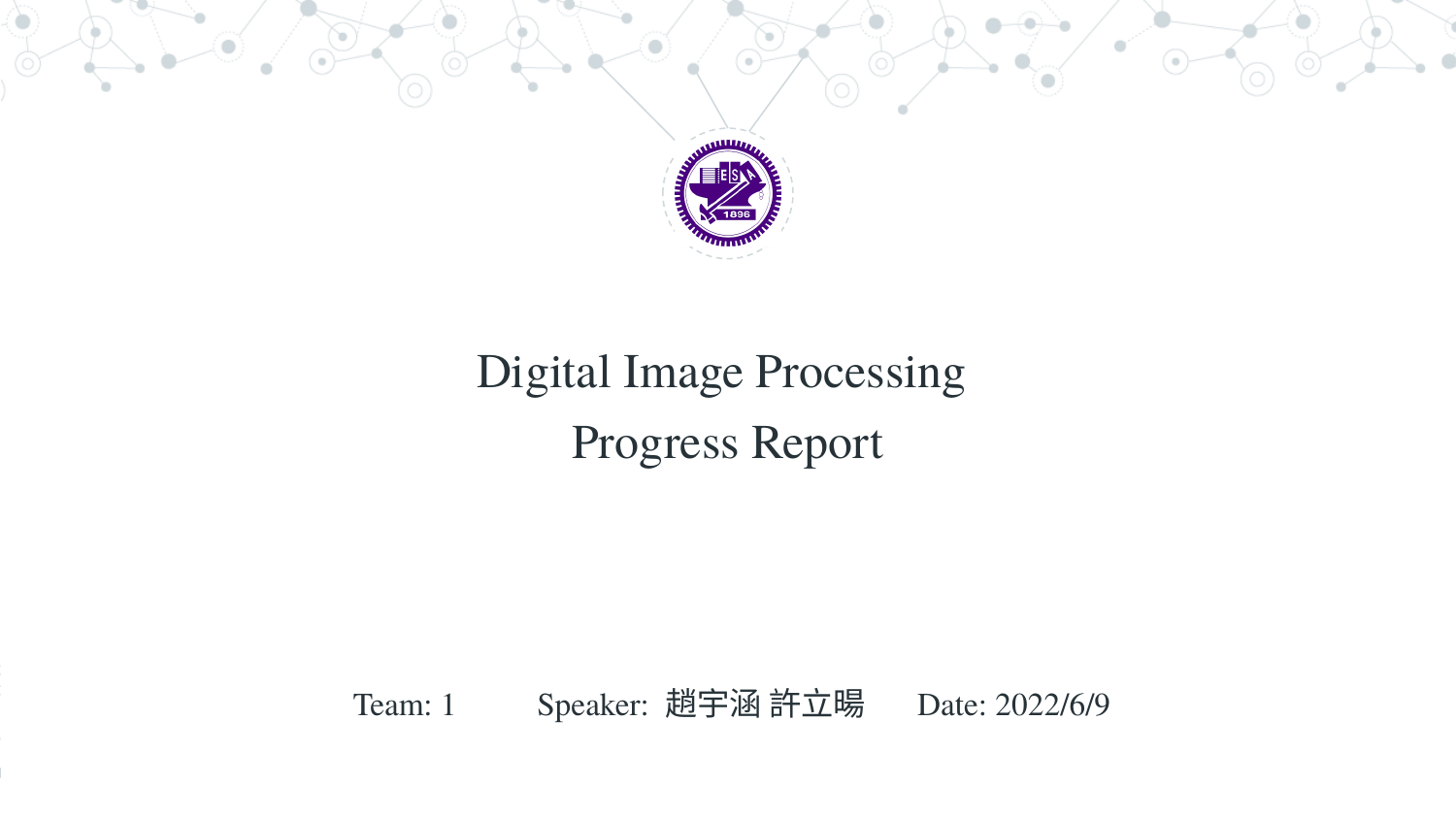

Digital Image Processing
Progress Report

 Team: 1          Speaker: 趙宇涵 許立暘      Date: 2022/6/9